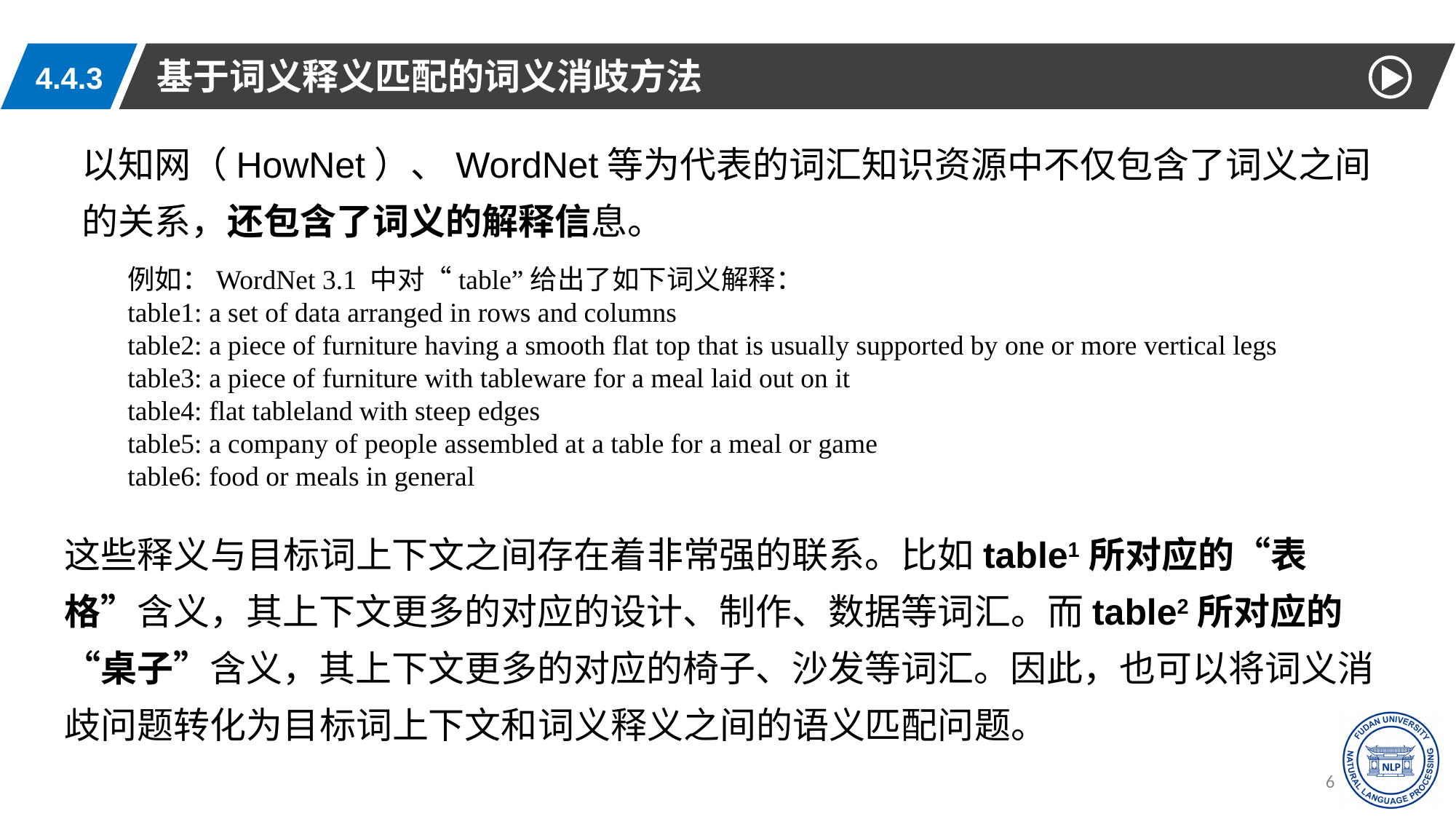

基于词义释义匹配的词义消歧方法
4.4.3

以知网（HowNet）、WordNet等为代表的词汇知识资源中不仅包含了词义之间的关系，还包含了词义的解释信息。
例如：WordNet 3.1 中对“table”给出了如下词义解释：
table1: a set of data arranged in rows and columns
table2: a piece of furniture having a smooth flat top that is usually supported by one or more vertical legs
table3: a piece of furniture with tableware for a meal laid out on it
table4: flat tableland with steep edges
table5: a company of people assembled at a table for a meal or game
table6: food or meals in general
这些释义与目标词上下文之间存在着非常强的联系。比如table1所对应的“表格”含义，其上下文更多的对应的设计、制作、数据等词汇。而table2所对应的“桌子”含义，其上下文更多的对应的椅子、沙发等词汇。因此，也可以将词义消歧问题转化为目标词上下文和词义释义之间的语义匹配问题。
67